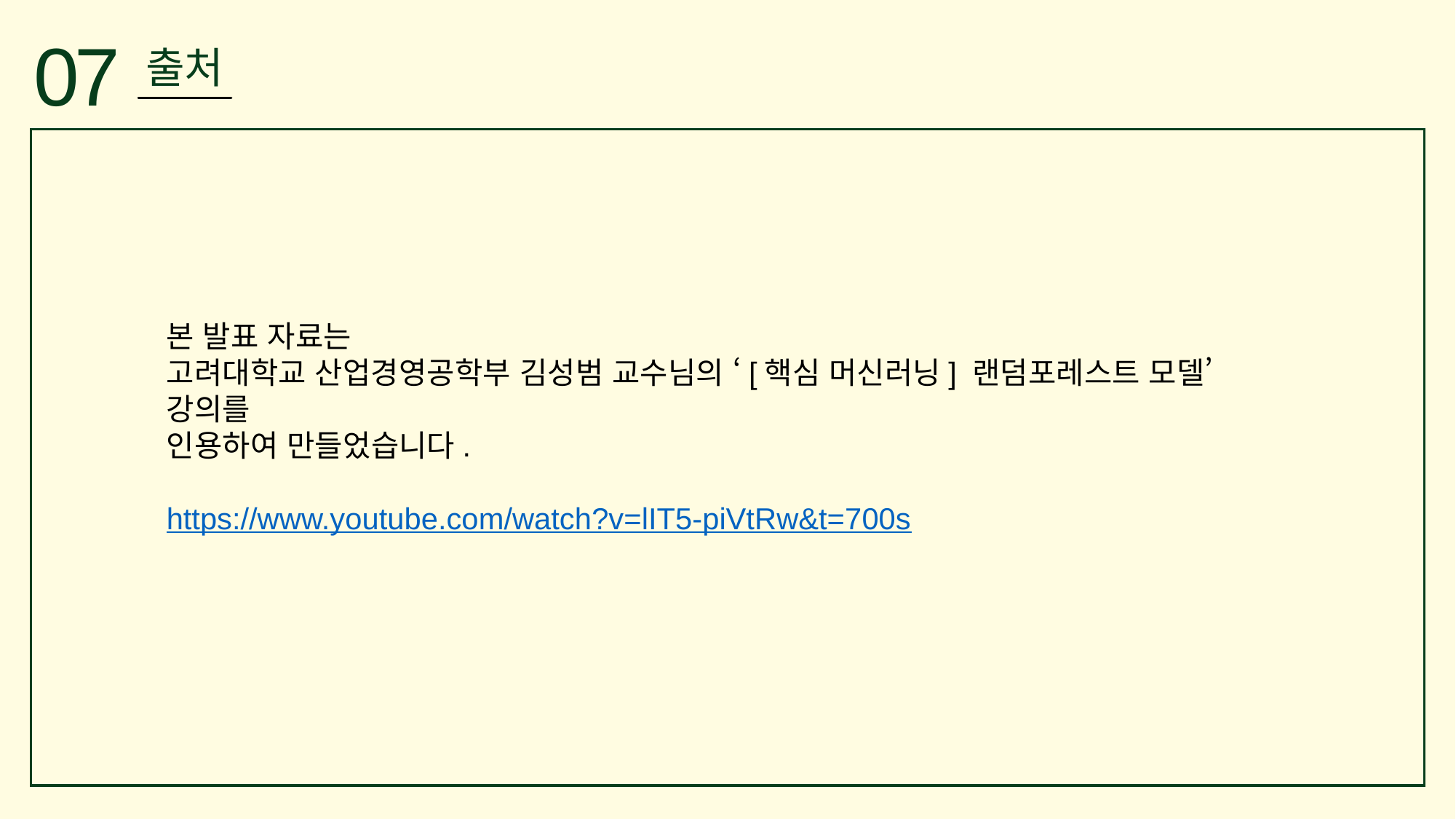

07
출처
본 발표 자료는
고려대학교 산업경영공학부 김성범 교수님의 ‘[핵심 머신러닝] 랜덤포레스트 모델’ 강의를
인용하여 만들었습니다.

https://www.youtube.com/watch?v=lIT5-piVtRw&t=700s